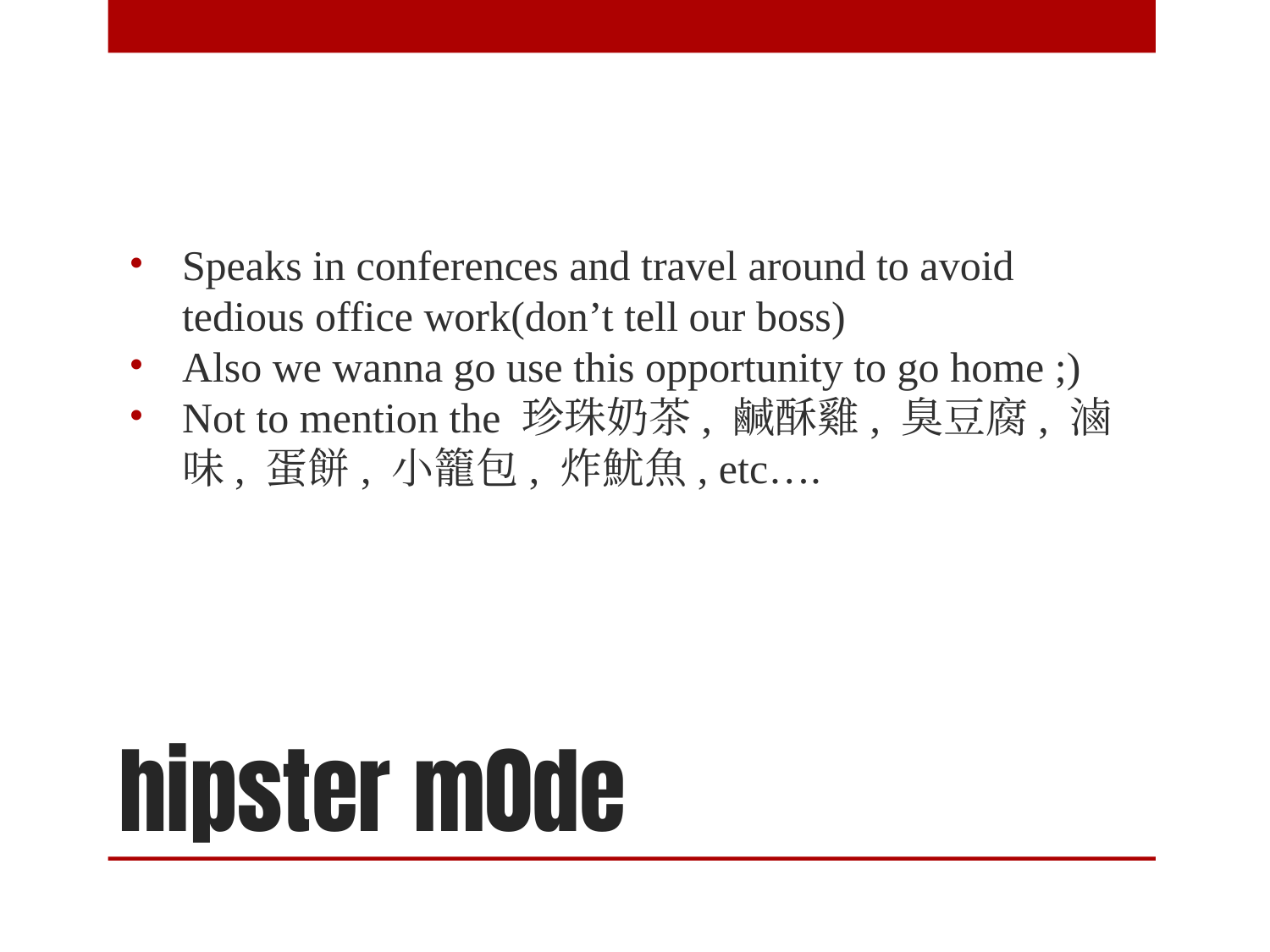

Speaks in conferences and travel around to avoid tedious office work(don’t tell our boss)
Also we wanna go use this opportunity to go home ;)
Not to mention the 珍珠奶茶, 鹹酥雞, 臭豆腐, 滷味, 蛋餅, 小籠包, 炸魷魚, etc….
# hipster m0de